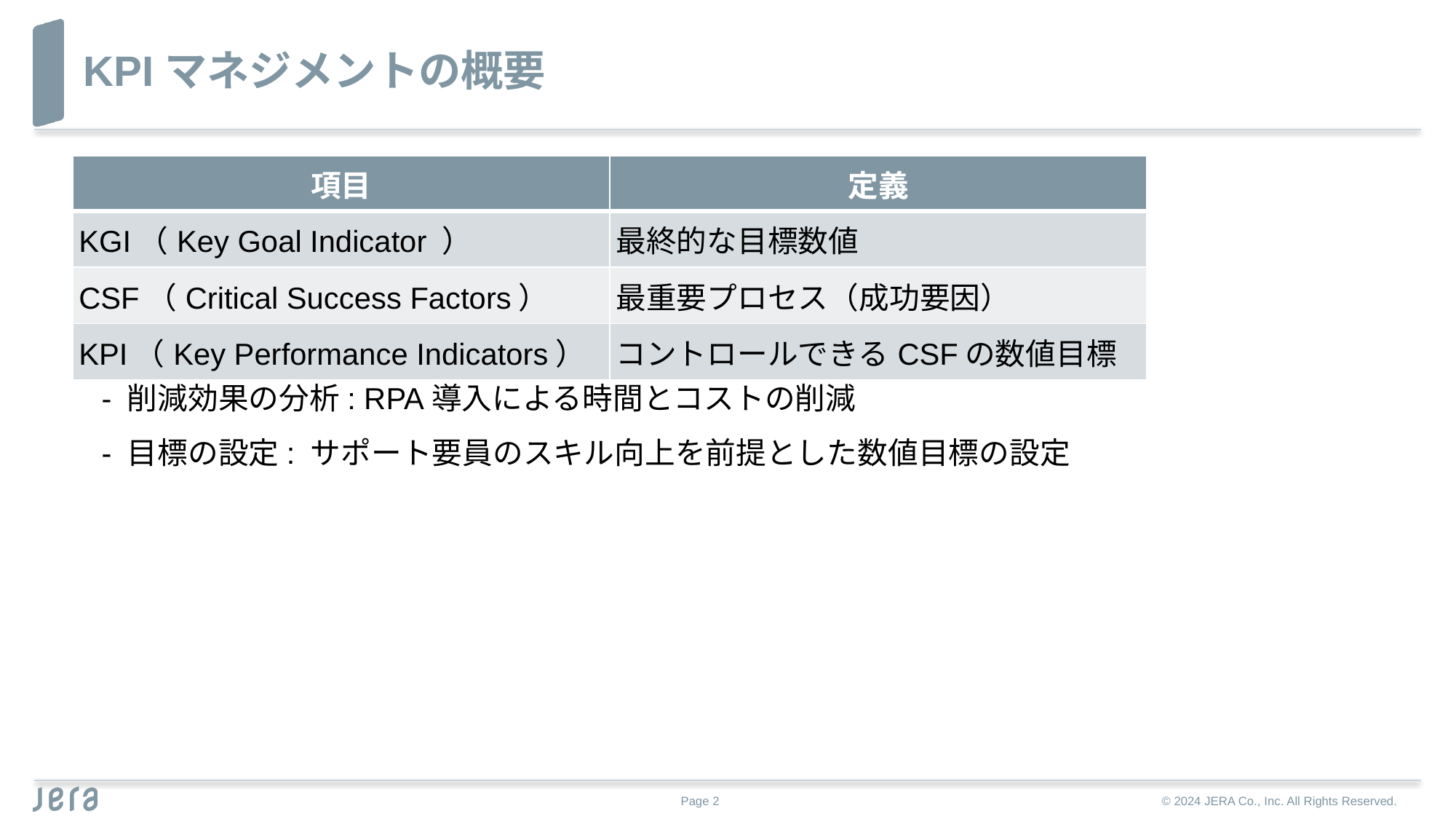

# KPIマネジメントの概要

- 削減効果の分析: RPA導入による時間とコストの削減
- 目標の設定: サポート要員のスキル向上を前提とした数値目標の設定
| 項目 | 定義 |
| --- | --- |
| KGI（Key Goal Indicator ） | 最終的な目標数値 |
| CSF（Critical Success Factors） | 最重要プロセス（成功要因） |
| KPI（Key Performance Indicators） | コントロールできるCSFの数値目標 |